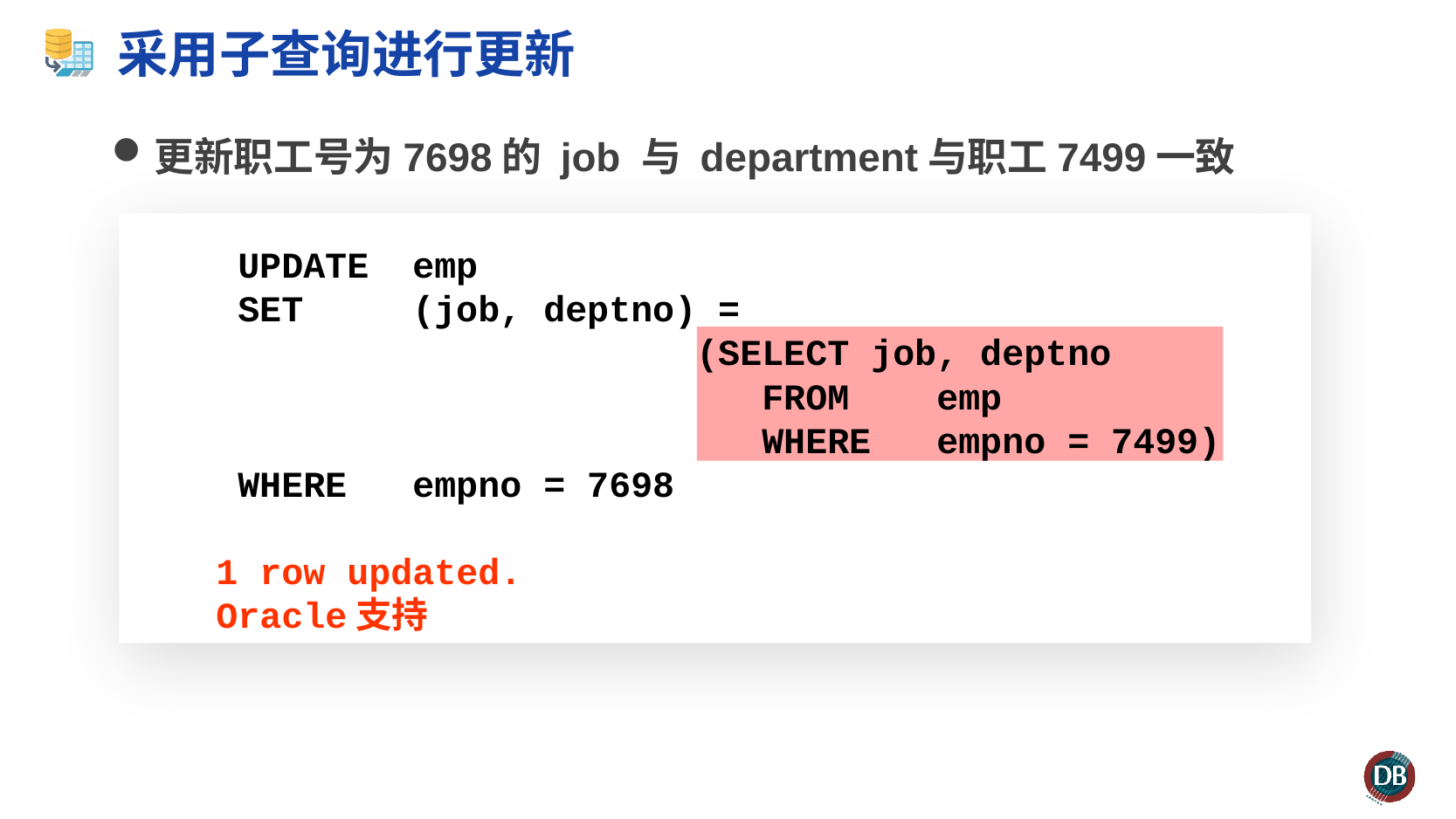

# 采用子查询进行更新
更新职工号为7698的 job 与 department与职工7499一致

     UPDATE  emp
     SET     (job, deptno) =
   				  (SELECT job, deptno
                             FROM    emp
                             WHERE   empno = 7499)
     WHERE   empno = 7698

    1 row updated.
    Oracle支持